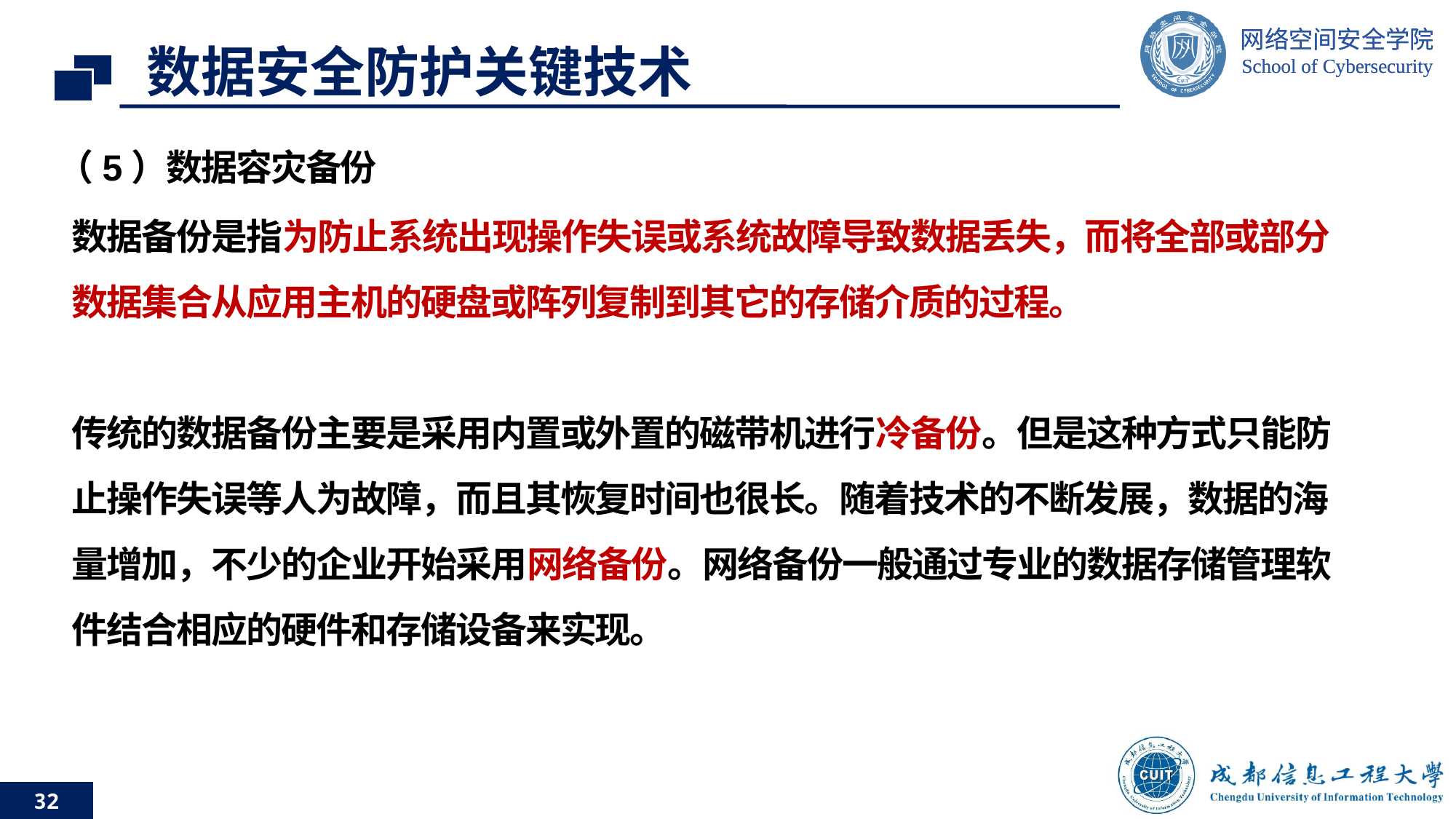

数据安全防护关键技术
（5）数据容灾备份
数据备份是指为防止系统出现操作失误或系统故障导致数据丢失，而将全部或部分数据集合从应用主机的硬盘或阵列复制到其它的存储介质的过程。

传统的数据备份主要是采用内置或外置的磁带机进行冷备份。但是这种方式只能防止操作失误等人为故障，而且其恢复时间也很长。随着技术的不断发展，数据的海量增加，不少的企业开始采用网络备份。网络备份一般通过专业的数据存储管理软件结合相应的硬件和存储设备来实现。
32